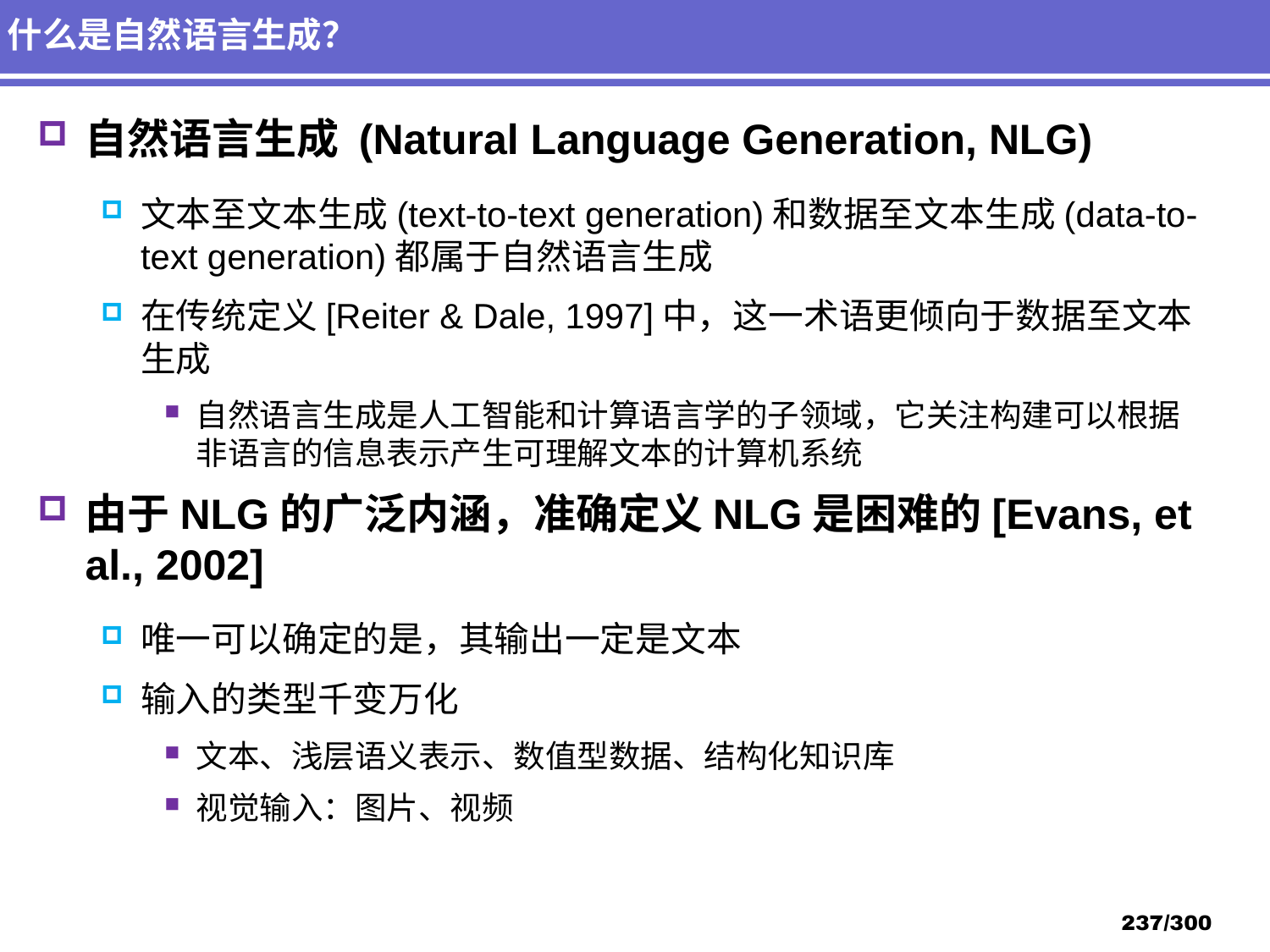

# 什么是自然语言生成？
自然语言生成 (Natural Language Generation, NLG)
文本至文本生成(text-to-text generation)和数据至文本生成(data-to-text generation)都属于自然语言生成
在传统定义[Reiter & Dale, 1997]中，这一术语更倾向于数据至文本生成
自然语言生成是人工智能和计算语言学的子领域，它关注构建可以根据非语言的信息表示产生可理解文本的计算机系统
由于NLG的广泛内涵，准确定义NLG是困难的[Evans, et al., 2002]
唯一可以确定的是，其输出一定是文本
输入的类型千变万化
文本、浅层语义表示、数值型数据、结构化知识库
视觉输入：图片、视频

237/300